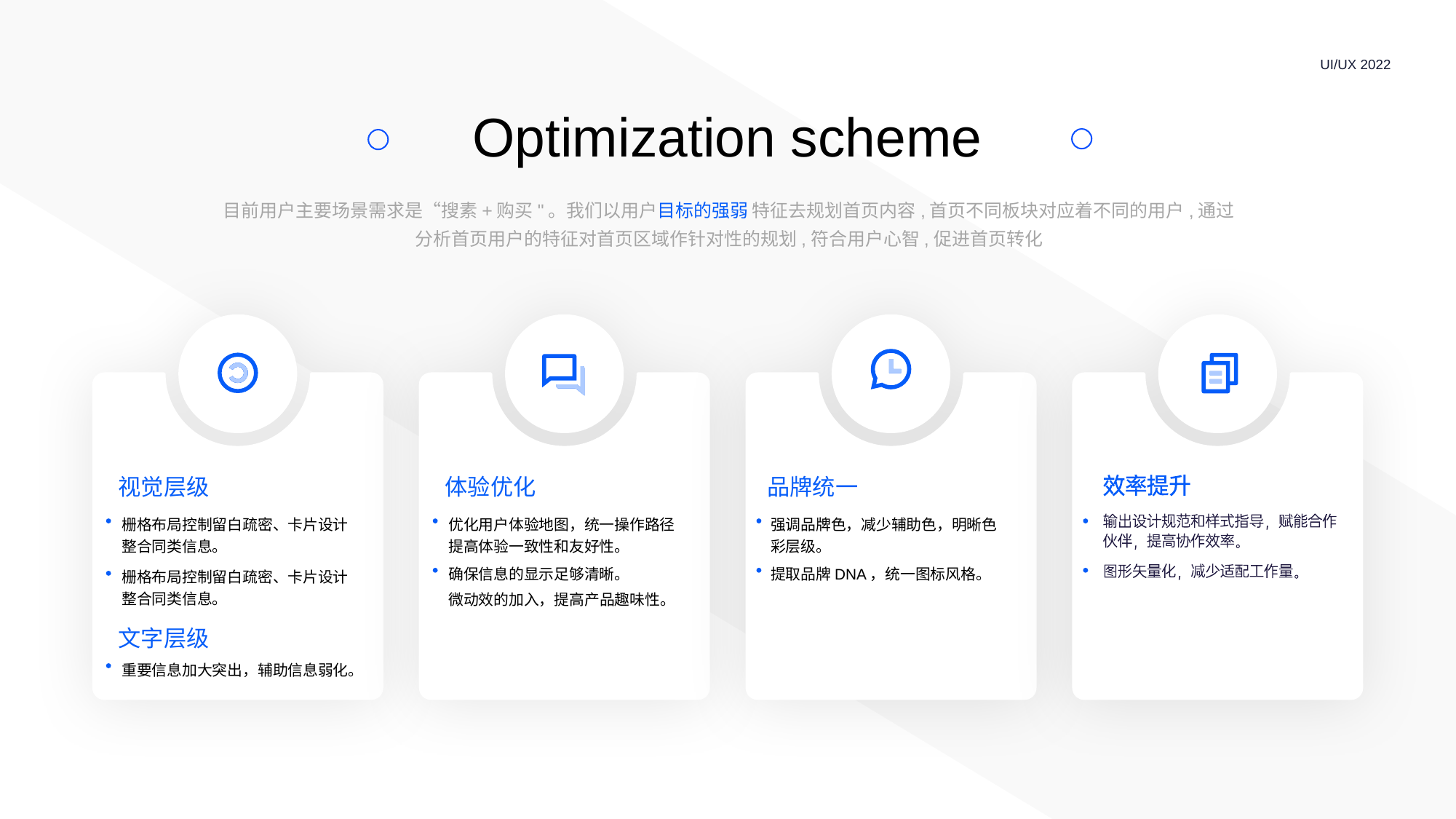

UI/UX 2022
Optimization scheme

目前用户主要场景需求是“搜素+购买"。我们以用户目标的强弱 特征去规划首页内容,首页不同板块对应着不同的用户,通过分析首页用户的特征对首页区域作针对性的规划,符合用户心智,促进首页转化

视觉层级
体验优化
品牌统一

栅格布局控制留白疏密、卡片设计整合同类信息。
优化用户体验地图，统一操作路径提高体验一致性和友好性。
强调品牌色，减少辅助色，明晰色彩层级。

确保信息的显示足够清晰。
提取品牌DNA，统一图标风格。
栅格布局控制留白疏密、卡片设计整合同类信息。

微动效的加入，提高产品趣味性。
文字层级
重要信息加大突出，辅助信息弱化。